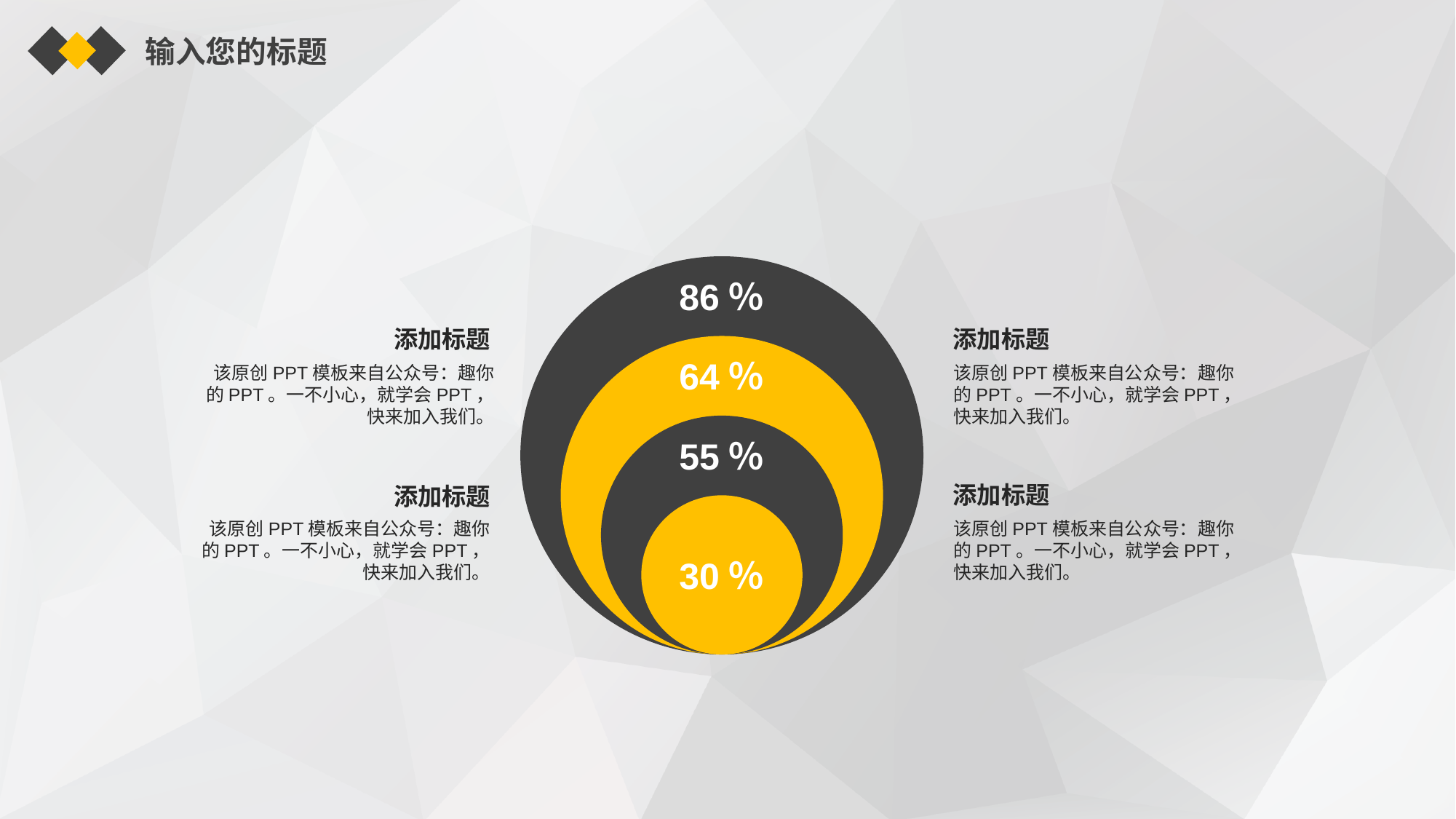

输入您的标题

86％
64％
55％
30％
添加标题
该原创PPT模板来自公众号：趣你的PPT。一不小心，就学会PPT，快来加入我们。
添加标题
该原创PPT模板来自公众号：趣你的PPT。一不小心，就学会PPT，快来加入我们。
添加标题
该原创PPT模板来自公众号：趣你的PPT。一不小心，就学会PPT，快来加入我们。
添加标题
该原创PPT模板来自公众号：趣你的PPT。一不小心，就学会PPT，快来加入我们。